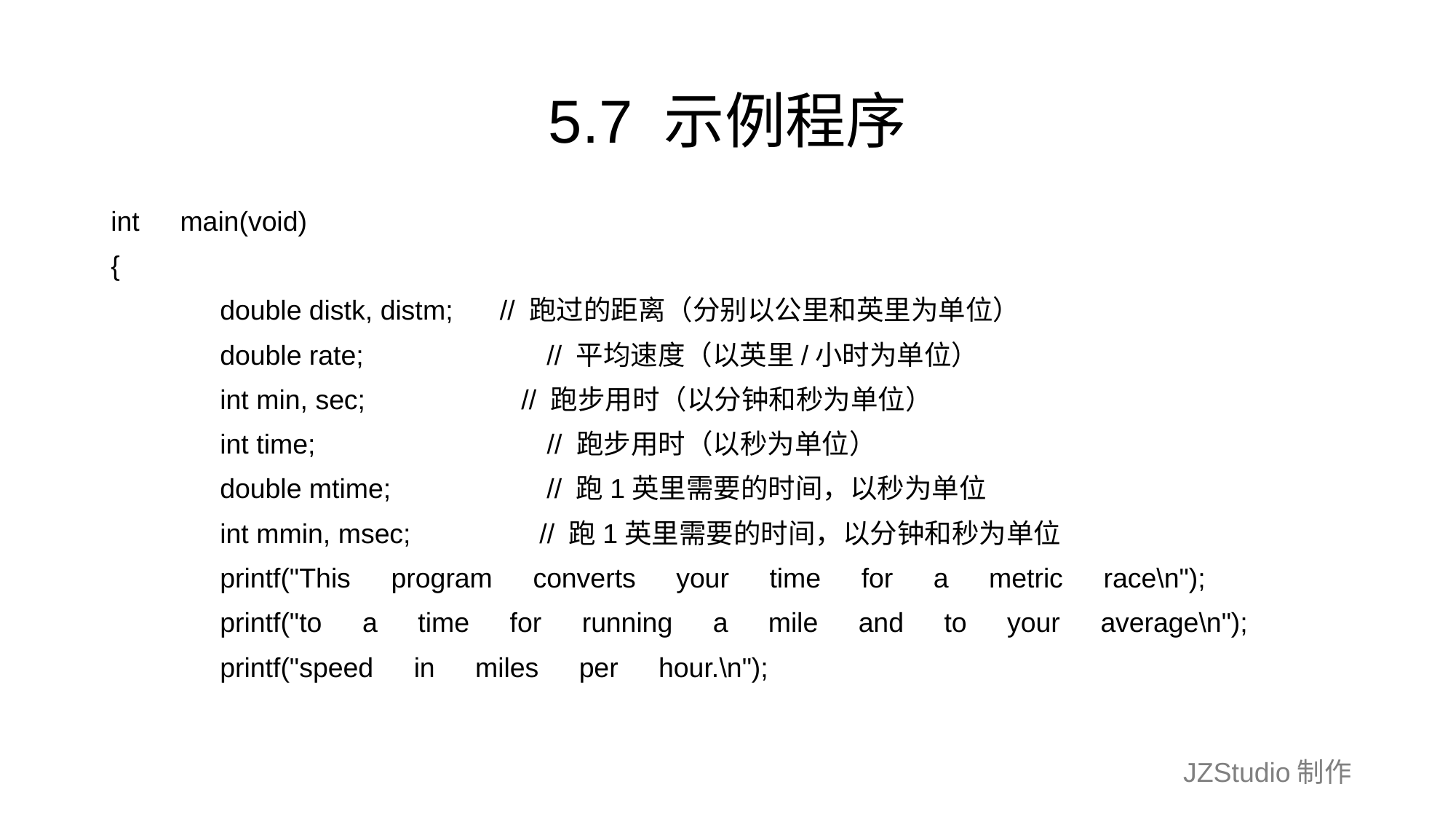

# 5.7 示例程序
int　main(void)
{
	double distk, distm;　 // 跑过的距离（分别以公里和英里为单位）
	double rate;　　　　　　 // 平均速度（以英里/小时为单位）
	int min, sec;　　　　　 // 跑步用时（以分钟和秒为单位）
	int time;　　　　　　　　// 跑步用时（以秒为单位）
	double mtime;　　　　　 // 跑1英里需要的时间，以秒为单位
	int mmin, msec;　　　　 // 跑1英里需要的时间，以分钟和秒为单位
	printf("This　program　converts　your　time　for　a　metric　race\n");
	printf("to　a　time　for　running　a　mile　and　to　your　average\n");
	printf("speed　in　miles　per　hour.\n");